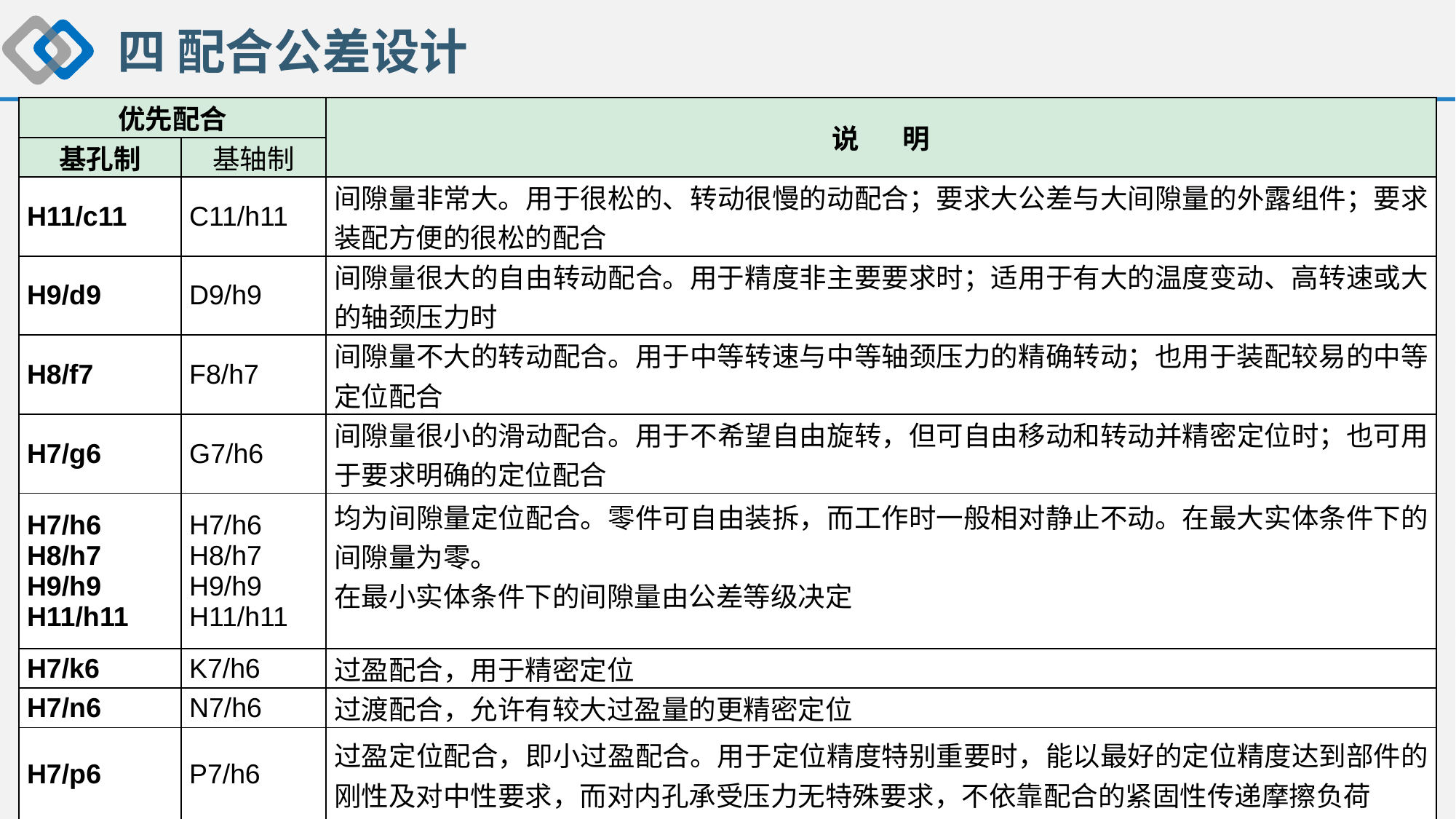

四 配合公差设计
| 优先配合 |  | 说 明 |
| --- | --- | --- |
| 基孔制 | 基轴制 |  |
| H11/c11 | C11/h11 | 间隙量非常大。用于很松的、转动很慢的动配合；要求大公差与大间隙量的外露组件；要求装配方便的很松的配合 |
| H9/d9 | D9/h9 | 间隙量很大的自由转动配合。用于精度非主要要求时；适用于有大的温度变动、高转速或大的轴颈压力时 |
| H8/f7 | F8/h7 | 间隙量不大的转动配合。用于中等转速与中等轴颈压力的精确转动；也用于装配较易的中等定位配合 |
| H7/g6 | G7/h6 | 间隙量很小的滑动配合。用于不希望自由旋转，但可自由移动和转动并精密定位时；也可用于要求明确的定位配合 |
| H7/h6 H8/h7 H9/h9 H11/h11 | H7/h6 H8/h7 H9/h9 H11/h11 | 均为间隙量定位配合。零件可自由装拆，而工作时一般相对静止不动。在最大实体条件下的间隙量为零。 在最小实体条件下的间隙量由公差等级决定 |
| H7/k6 | K7/h6 | 过盈配合，用于精密定位 |
| H7/n6 | N7/h6 | 过渡配合，允许有较大过盈量的更精密定位 |
| H7/p6 | P7/h6 | 过盈定位配合，即小过盈配合。用于定位精度特别重要时，能以最好的定位精度达到部件的刚性及对中性要求，而对内孔承受压力无特殊要求，不依靠配合的紧固性传递摩擦负荷 |
| H7/s6 | S7/h6 | 中等压入配合。适用于一般刚件；或用于薄壁件的冷缩配合；用于铸铁件可得到最紧的配合 |
| H7/u6 | U7/h6 | 压入配合。适用于可以承受高压力的零件；或不宜承受大压力的冷缩配合 |